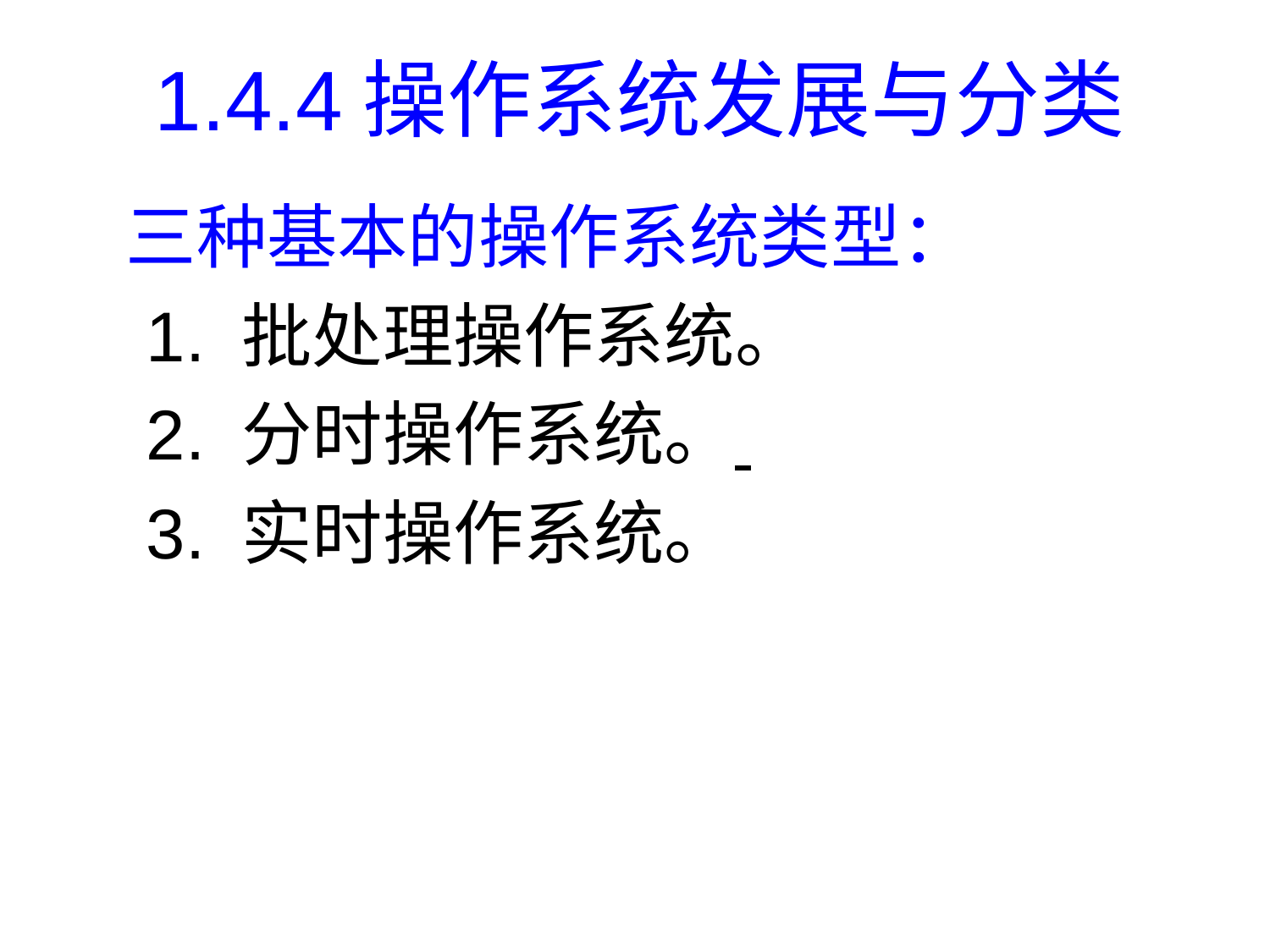

# 1.4.4操作系统发展与分类
   三种基本的操作系统类型：
    1. 批处理操作系统。
    2. 分时操作系统。
    3. 实时操作系统。